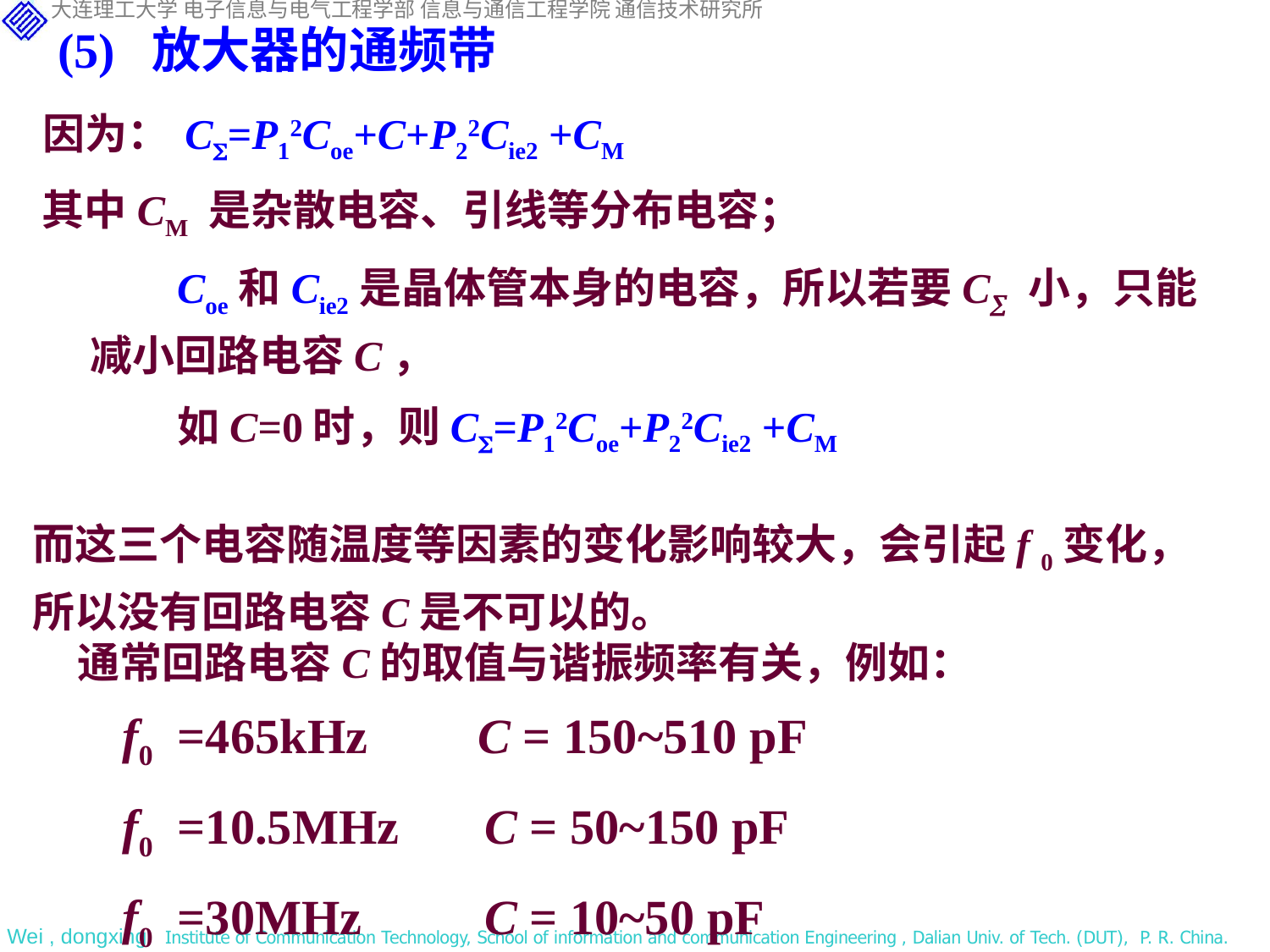

(5)  放大器的通频带
因为： CΣ=P12Coe+C+P22Cie2 +CM
其中CM 是杂散电容、引线等分布电容；
Coe和Cie2是晶体管本身的电容，所以若要C∑ 小，只能减小回路电容C，
如C=0时，则CΣ=P12Coe+P22Cie2 +CM
而这三个电容随温度等因素的变化影响较大，会引起f 0变化，
所以没有回路电容C是不可以的。
通常回路电容C的取值与谐振频率有关，例如：
f0  =465kHz         C = 150~510 pF
f0  =10.5MHz       C = 50~150 pF
f0  =30MHz          C = 10~50 pF